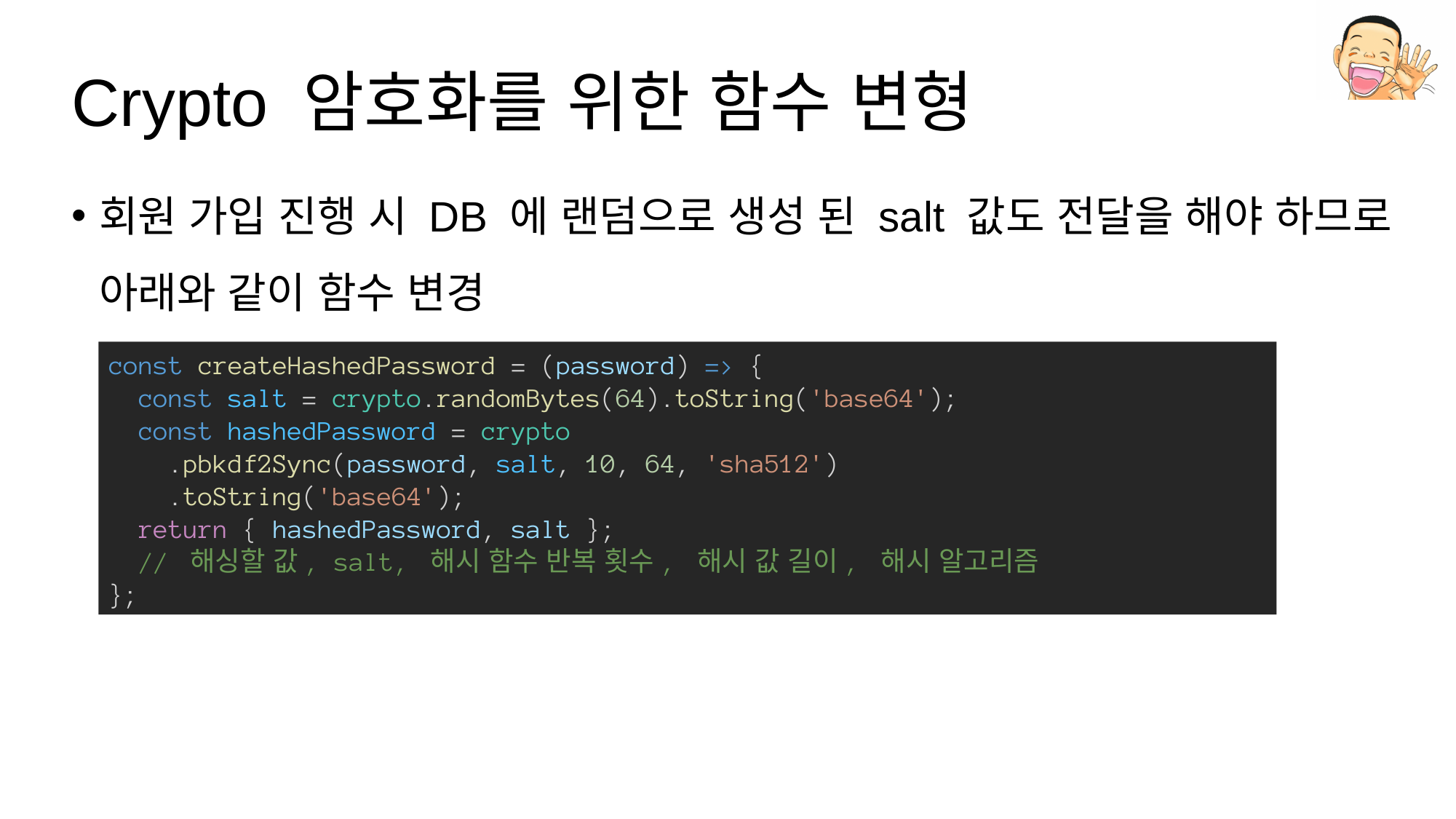

# Crypto 암호화를 위한 함수 변형
회원 가입 진행 시 DB 에 랜덤으로 생성 된 salt 값도 전달을 해야 하므로 아래와 같이 함수 변경
const createHashedPassword = (password) => {
  const salt = crypto.randomBytes(64).toString('base64');
  const hashedPassword = crypto
    .pbkdf2Sync(password, salt, 10, 64, 'sha512')
    .toString('base64');
  return { hashedPassword, salt };
  // 해싱할 값, salt, 해시 함수 반복 횟수, 해시 값 길이, 해시 알고리즘
};